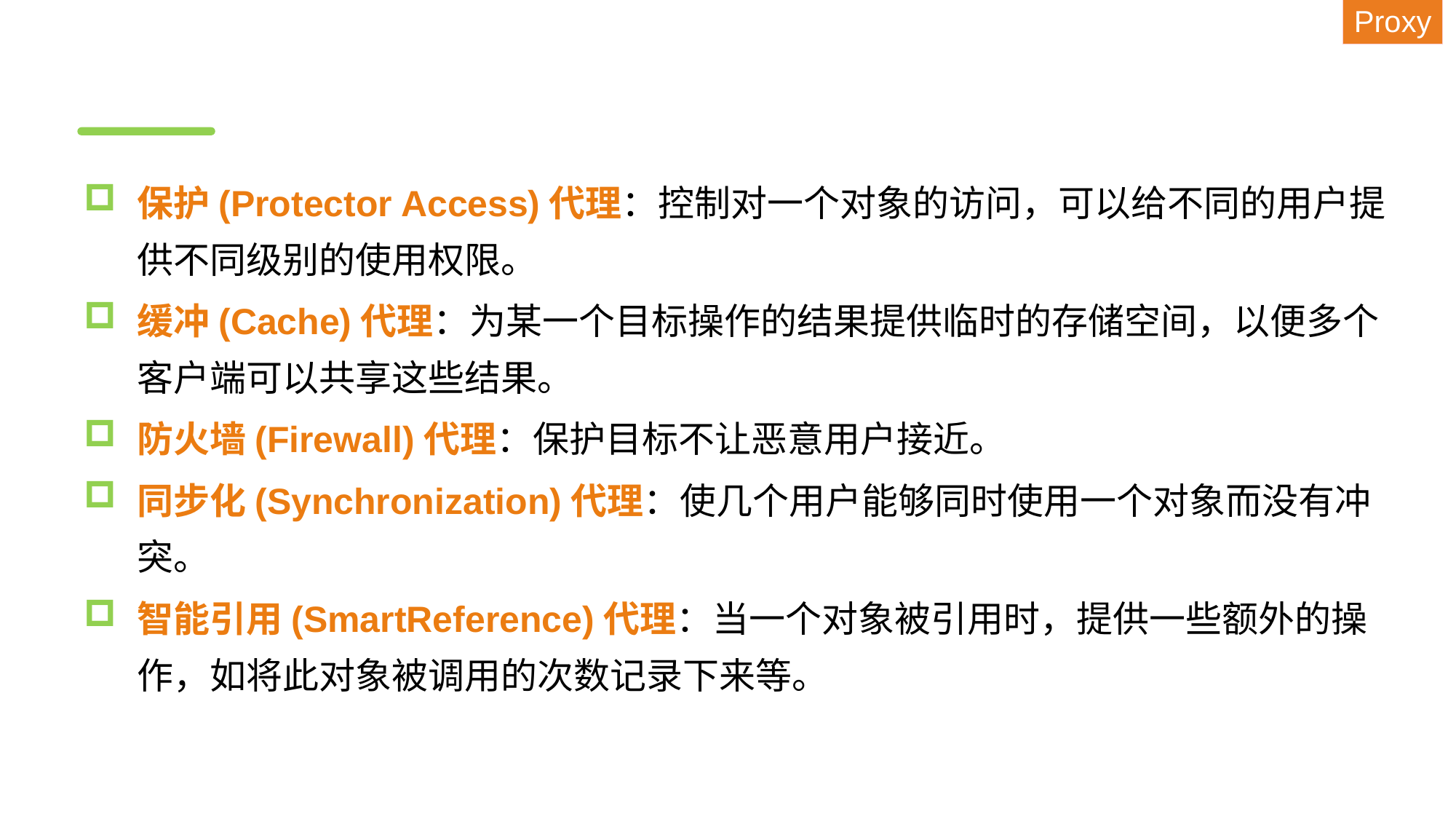

Proxy
#
保护(Protector Access)代理：控制对一个对象的访问，可以给不同的用户提供不同级别的使用权限。
缓冲(Cache)代理：为某一个目标操作的结果提供临时的存储空间，以便多个客户端可以共享这些结果。
防火墙(Firewall)代理：保护目标不让恶意用户接近。
同步化(Synchronization)代理：使几个用户能够同时使用一个对象而没有冲突。
智能引用(SmartReference)代理：当一个对象被引用时，提供一些额外的操作，如将此对象被调用的次数记录下来等。

133